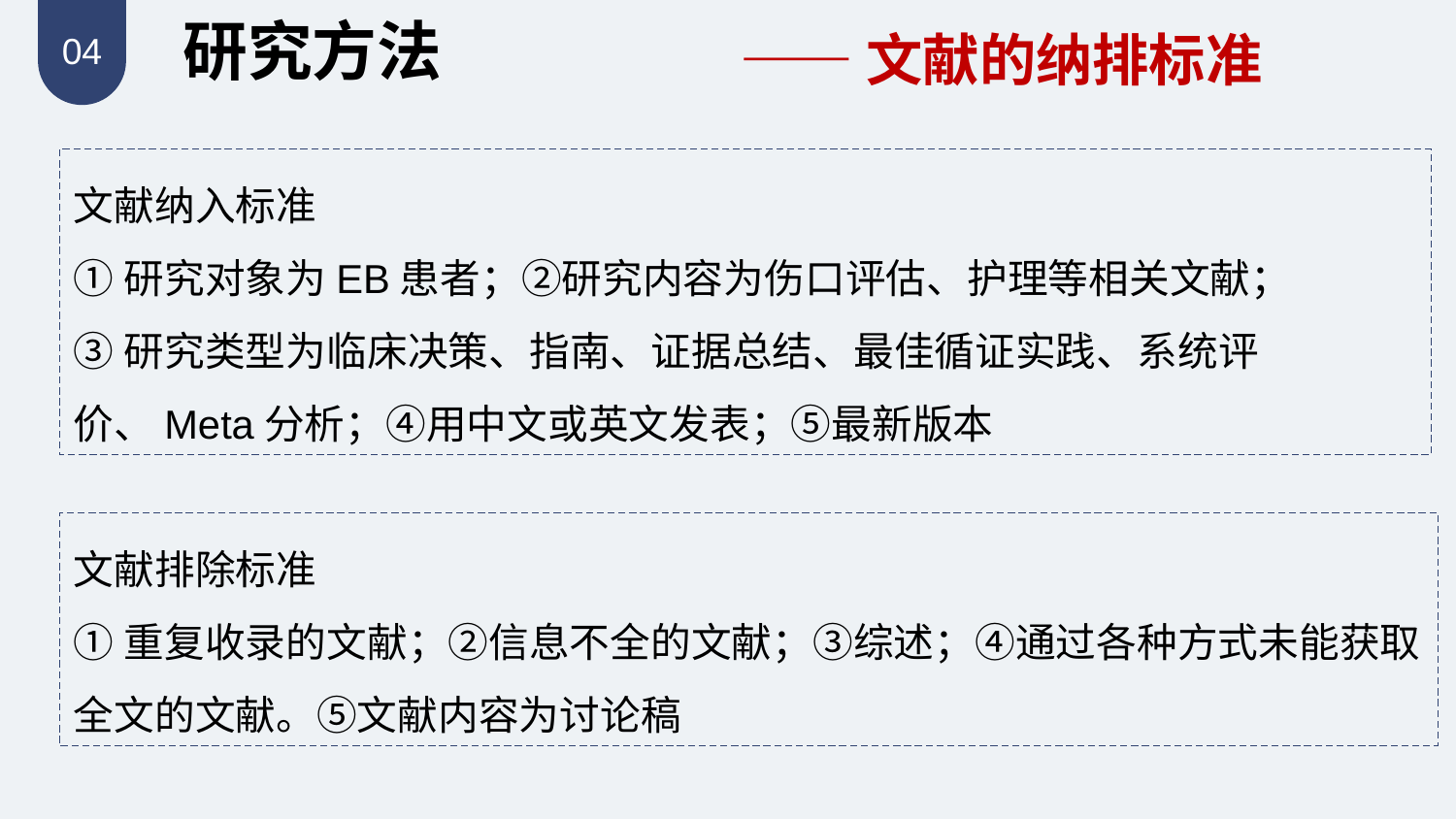

研究方法
——文献的纳排标准
04
文献纳入标准
①研究对象为EB患者；②研究内容为伤口评估、护理等相关文献；
③研究类型为临床决策、指南、证据总结、最佳循证实践、系统评价、Meta分析；④用中文或英文发表；⑤最新版本
文献排除标准
①重复收录的文献；②信息不全的文献；③综述；④通过各种方式未能获取全文的文献。⑤文献内容为讨论稿
9